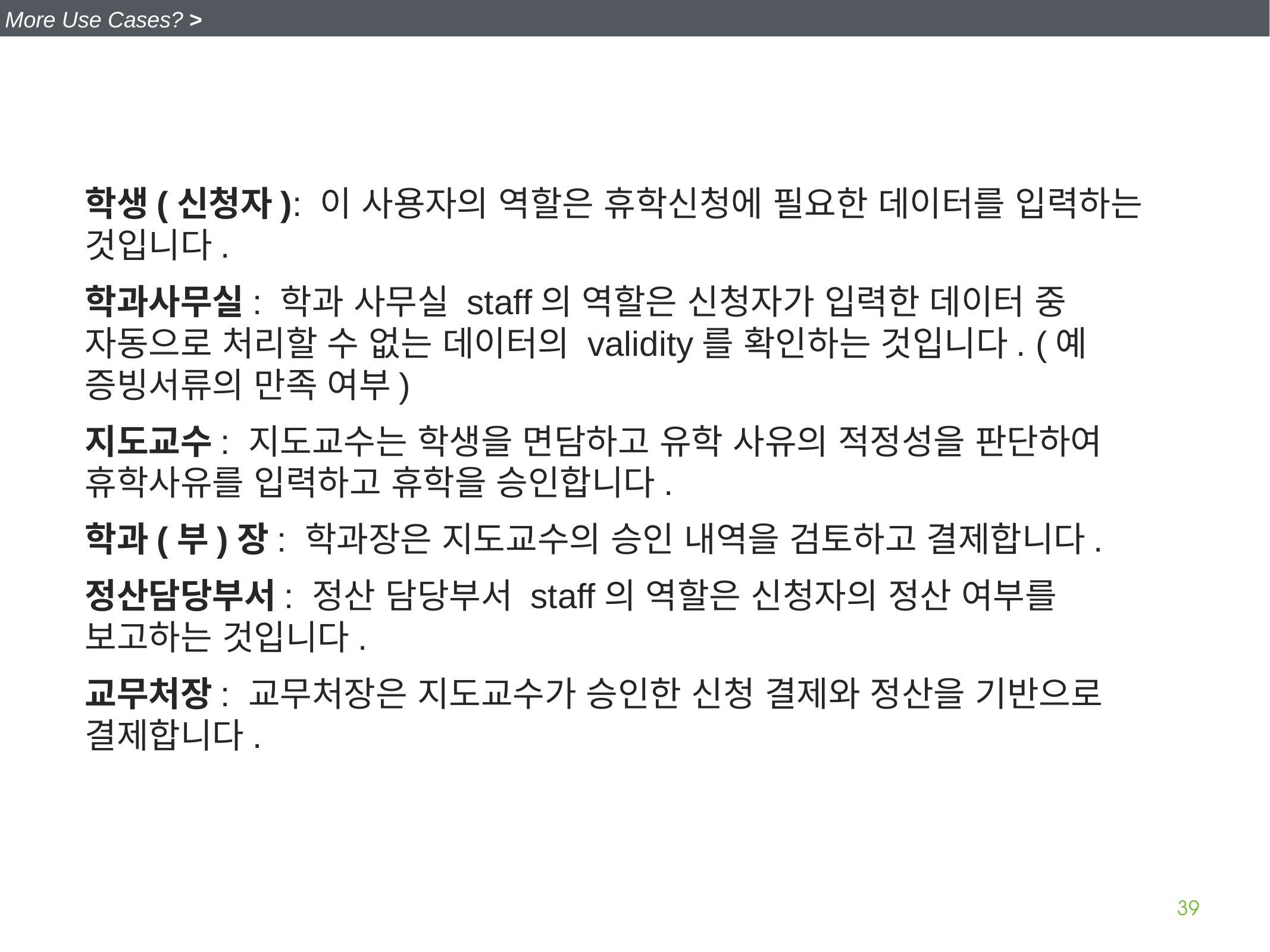

More Use Cases? >
학생(신청자): 이 사용자의 역할은 휴학신청에 필요한 데이터를 입력하는 것입니다.
학과사무실: 학과 사무실 staff의 역할은 신청자가 입력한 데이터 중 자동으로 처리할 수 없는 데이터의 validity를 확인하는 것입니다. (예 증빙서류의 만족 여부)
지도교수: 지도교수는 학생을 면담하고 유학 사유의 적정성을 판단하여 휴학사유를 입력하고 휴학을 승인합니다.
학과(부)장: 학과장은 지도교수의 승인 내역을 검토하고 결제합니다.
정산담당부서: 정산 담당부서 staff의 역할은 신청자의 정산 여부를 보고하는 것입니다.
교무처장: 교무처장은 지도교수가 승인한 신청 결제와 정산을 기반으로 결제합니다.

39